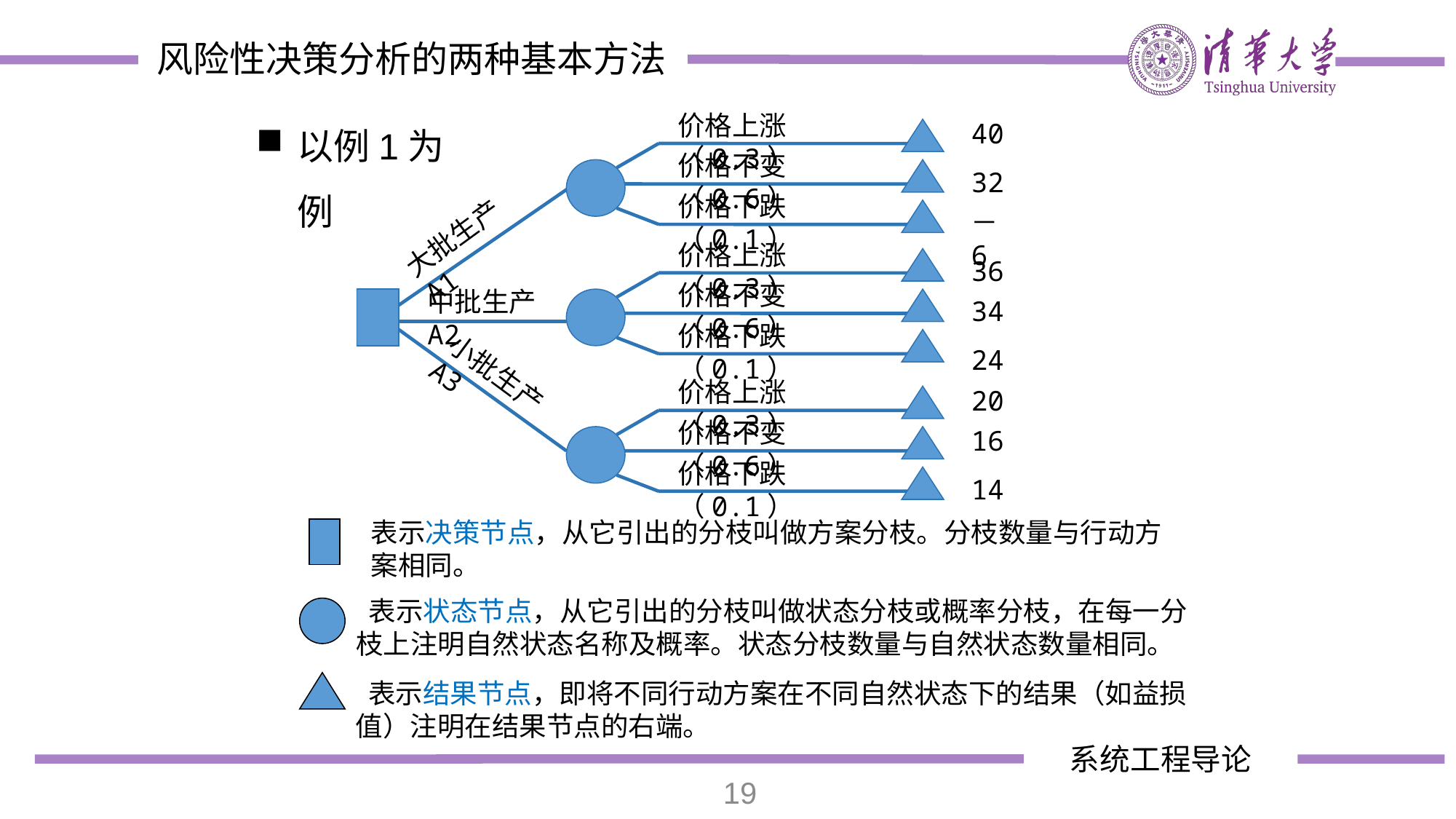

风险性决策分析的两种基本方法
以例1为例
价格上涨（0.3）
40

价格不变（0.6）

32

价格下跌（0.1）

－6
大批生产A1

价格上涨（0.3）

36

价格不变（0.6）
中批生产A2

34

价格下跌（0.1）

24

小批生产A3
价格上涨（0.3）
20

价格不变（0.6）
16

价格下跌（0.1）

14

表示决策节点，从它引出的分枝叫做方案分枝。分枝数量与行动方案相同。

 表示状态节点，从它引出的分枝叫做状态分枝或概率分枝，在每一分枝上注明自然状态名称及概率。状态分枝数量与自然状态数量相同。

 表示结果节点，即将不同行动方案在不同自然状态下的结果（如益损值）注明在结果节点的右端。